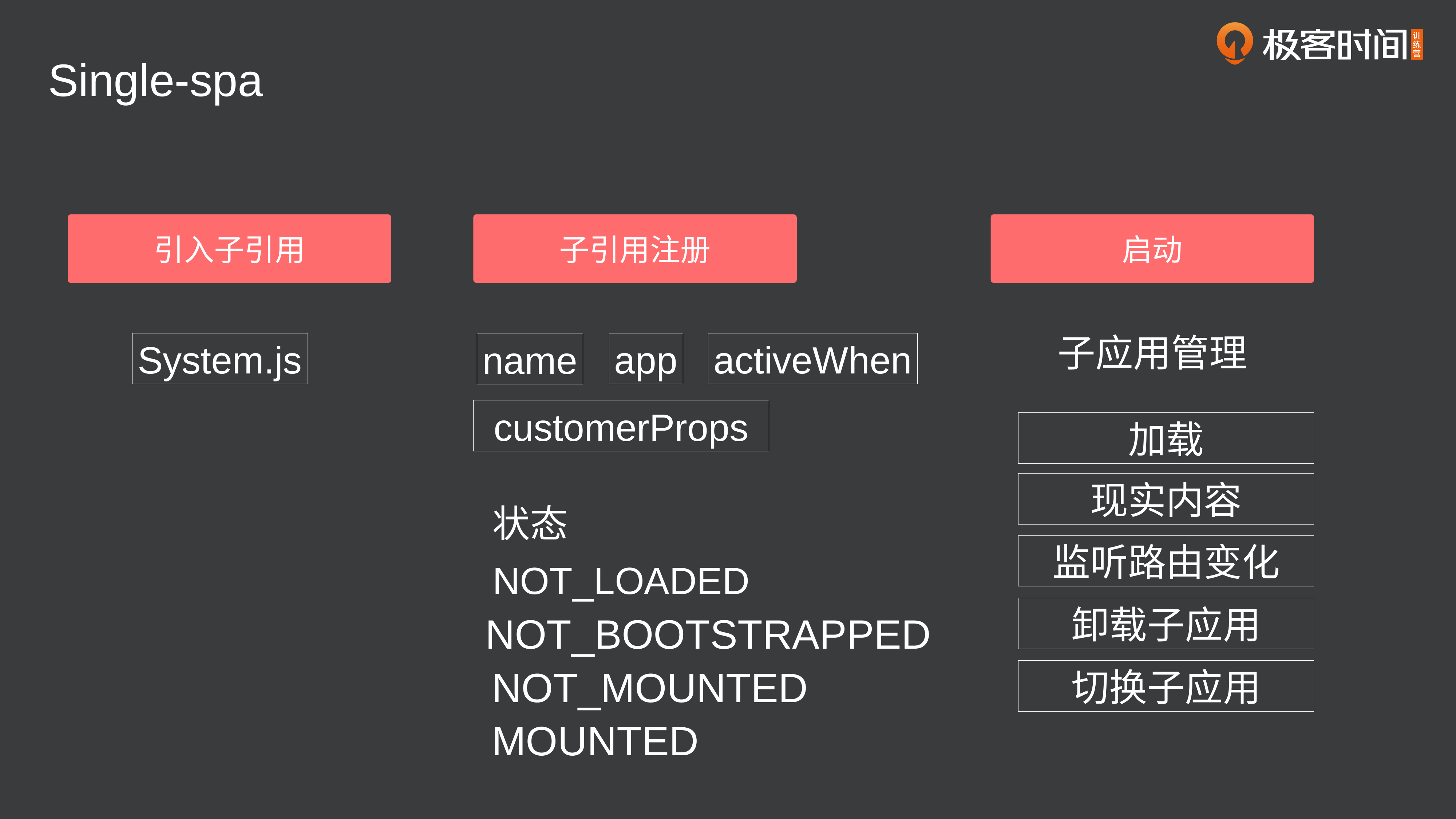

Single-spa

引入子引用
子引用注册
启动
子应用管理
System.js
app
activeWhen
name
customerProps
加载
现实内容
状态
监听路由变化
NOT_LOADED
卸载子应用
NOT_BOOTSTRAPPED
NOT_MOUNTED
切换子应用
MOUNTED